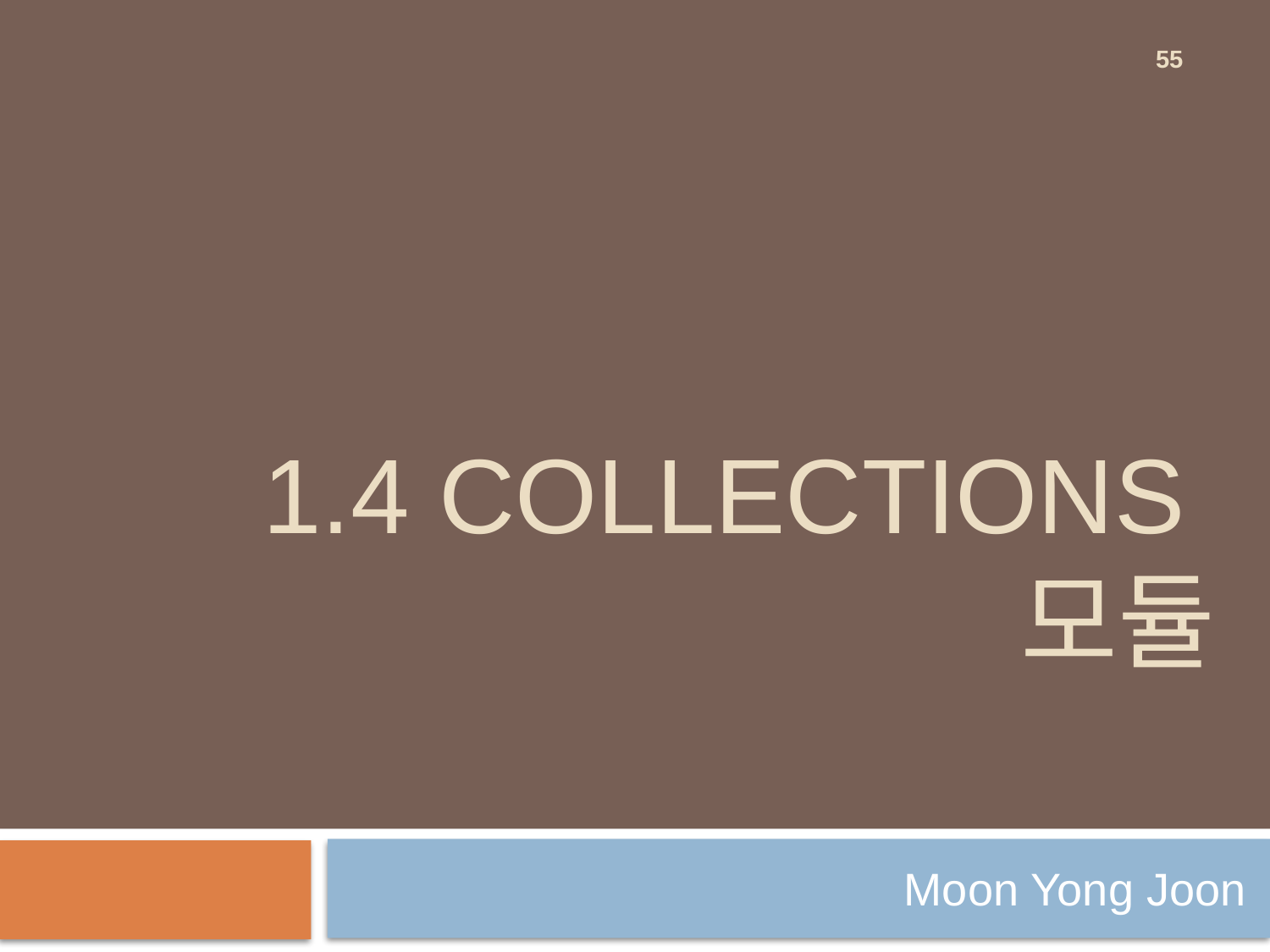

55
# 1.4 collections 모듈
Moon Yong Joon